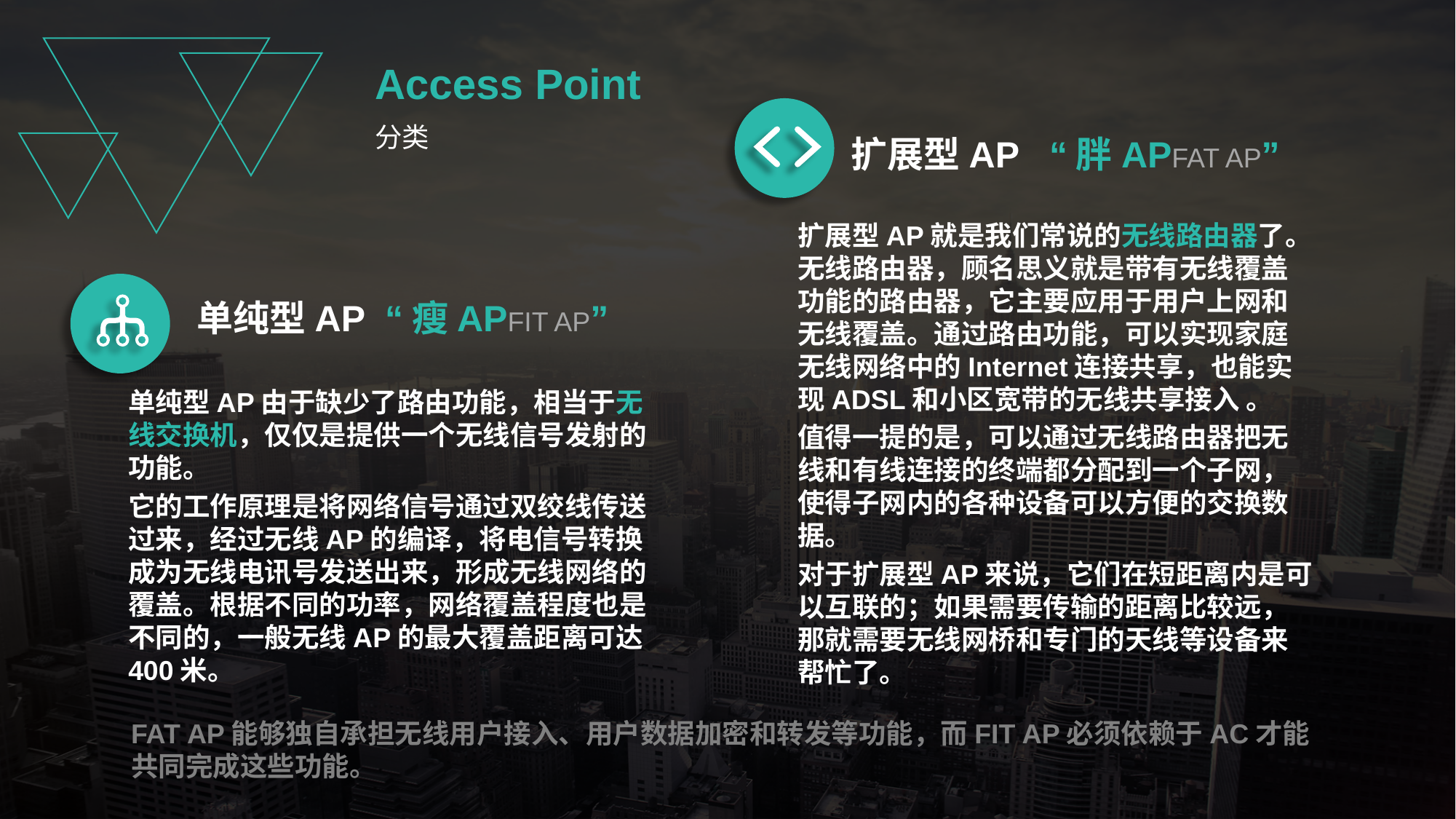

Access Point

分类
扩展型AP   “胖APFAT AP”

扩展型AP就是我们常说的无线路由器了。无线路由器，顾名思义就是带有无线覆盖功能的路由器，它主要应用于用户上网和无线覆盖。通过路由功能，可以实现家庭无线网络中的Internet连接共享，也能实现ADSL和小区宽带的无线共享接入 。
值得一提的是，可以通过无线路由器把无线和有线连接的终端都分配到一个子网，使得子网内的各种设备可以方便的交换数据。
对于扩展型AP来说，它们在短距离内是可以互联的；如果需要传输的距离比较远，那就需要无线网桥和专门的天线等设备来帮忙了。

单纯型AP  “瘦APFIT AP”

单纯型AP由于缺少了路由功能，相当于无线交换机，仅仅是提供一个无线信号发射的功能。
它的工作原理是将网络信号通过双绞线传送过来，经过无线AP的编译，将电信号转换成为无线电讯号发送出来，形成无线网络的覆盖。根据不同的功率，网络覆盖程度也是不同的，一般无线AP的最大覆盖距离可达400米。
FAT AP能够独自承担无线用户接入、用户数据加密和转发等功能，而FIT AP必须依赖于AC才能共同完成这些功能。